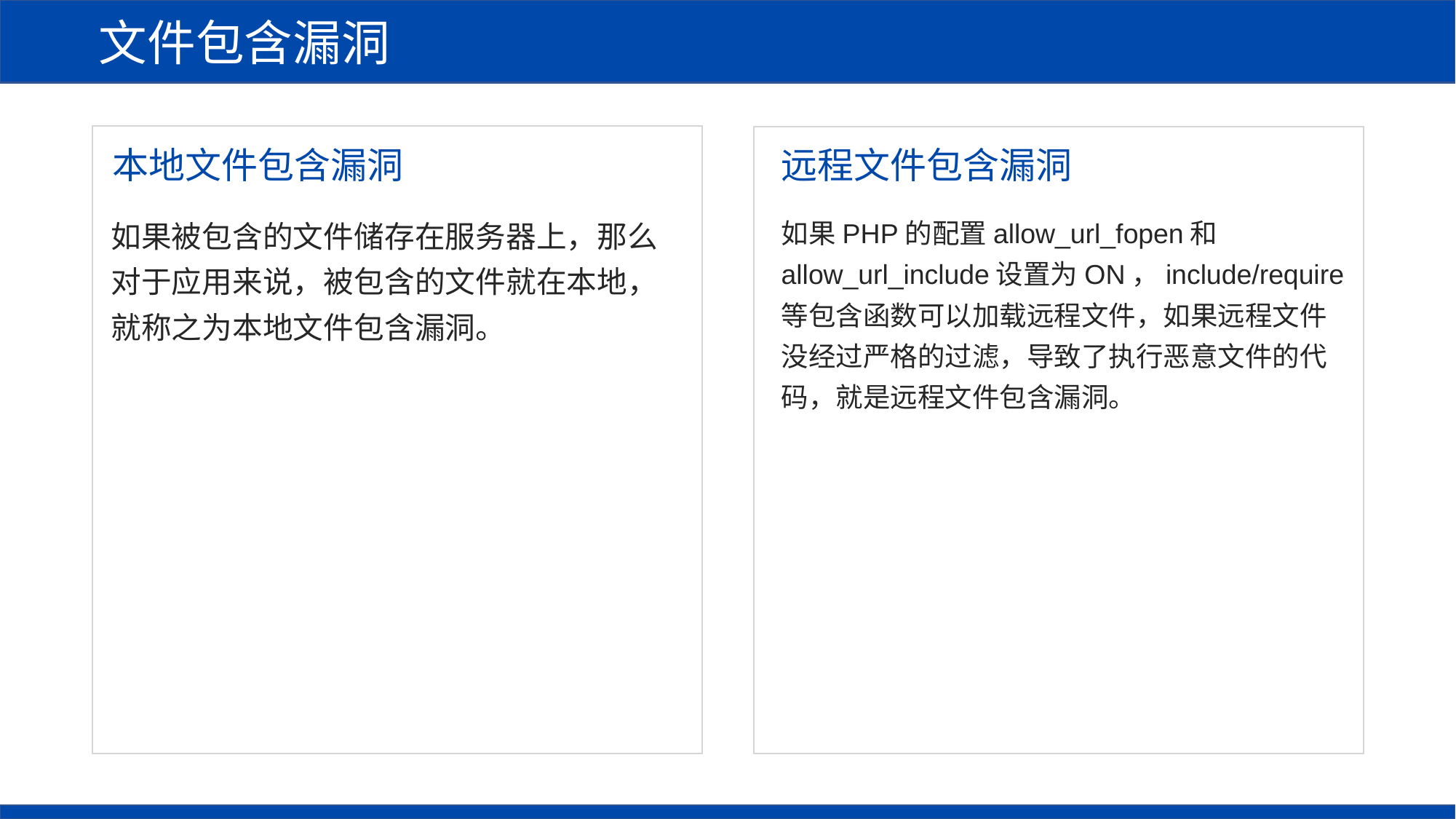

文件包含漏洞

本地文件包含漏洞
远程文件包含漏洞
如果PHP的配置allow_url_fopen和allow_url_include设置为ON，include/require等包含函数可以加载远程文件，如果远程文件没经过严格的过滤，导致了执行恶意文件的代码，就是远程文件包含漏洞。
如果被包含的文件储存在服务器上，那么对于应用来说，被包含的文件就在本地，就称之为本地文件包含漏洞。